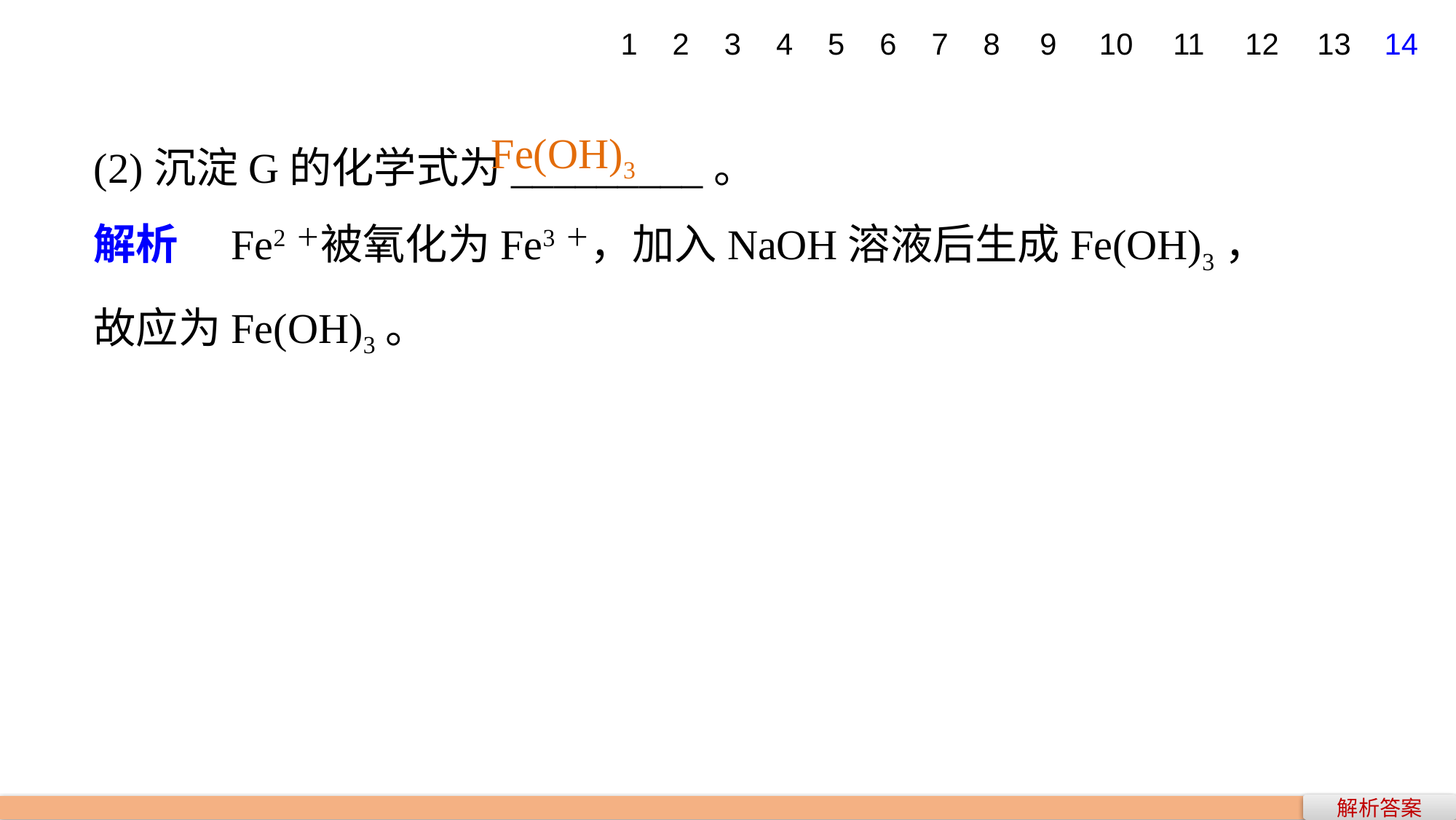

1
2
3
4
5
6
7
8
9
10
11
12
13
14
Fe(OH)3
(2)沉淀G的化学式为_________。
解析　Fe2＋被氧化为Fe3＋，加入NaOH溶液后生成Fe(OH)3，
故应为Fe(OH)3。
解析答案